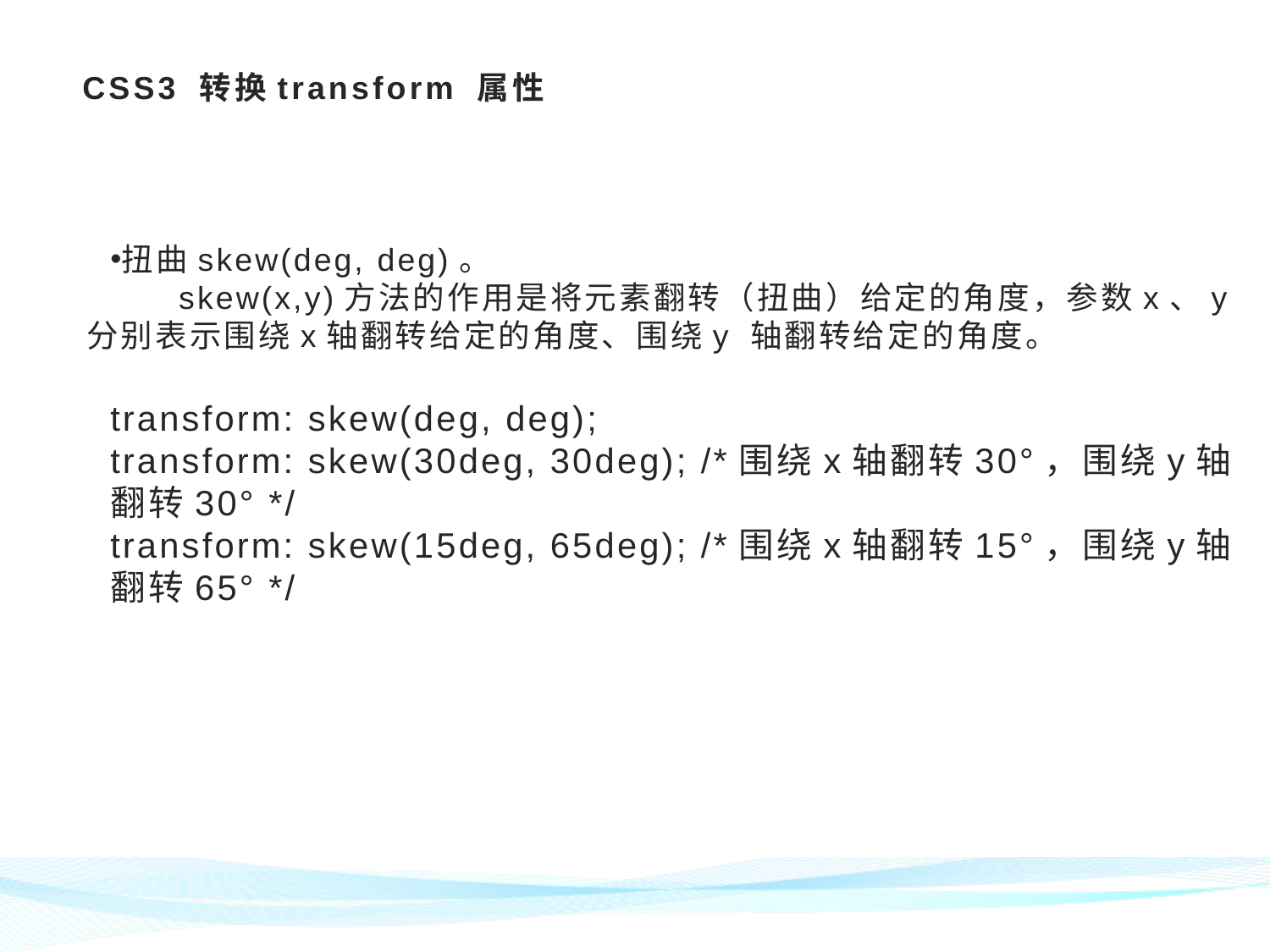

# CSS3 转换transform 属性
扭曲skew(deg, deg)。
        skew(x,y)方法的作用是将元素翻转（扭曲）给定的角度，参数x、y 分别表示围绕x轴翻转给定的角度、围绕y 轴翻转给定的角度。

transform: skew(deg, deg);
transform: skew(30deg, 30deg); /*围绕x轴翻转30°，围绕y轴翻转30° */
transform: skew(15deg, 65deg); /*围绕x轴翻转15°，围绕y轴翻转65° */